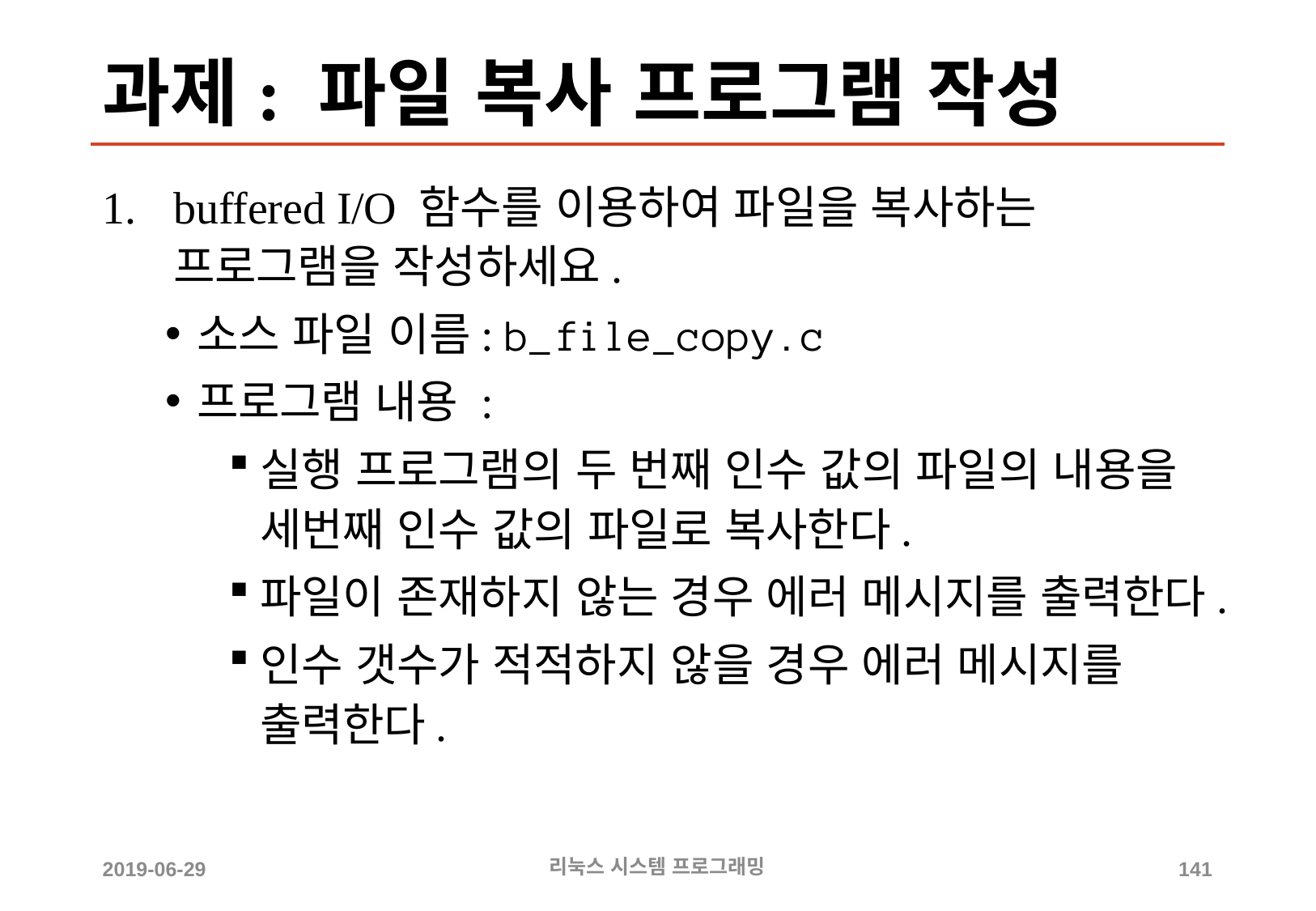

# 과제: 파일 복사 프로그램 작성
buffered I/O 함수를 이용하여 파일을 복사하는 프로그램을 작성하세요.
소스 파일 이름: b_file_copy.c
프로그램 내용 :
실행 프로그램의 두 번째 인수 값의 파일의 내용을 세번째 인수 값의 파일로 복사한다.
파일이 존재하지 않는 경우 에러 메시지를 출력한다.
인수 갯수가 적적하지 않을 경우 에러 메시지를 출력한다.
2019-06-29
리눅스 시스템 프로그래밍
141